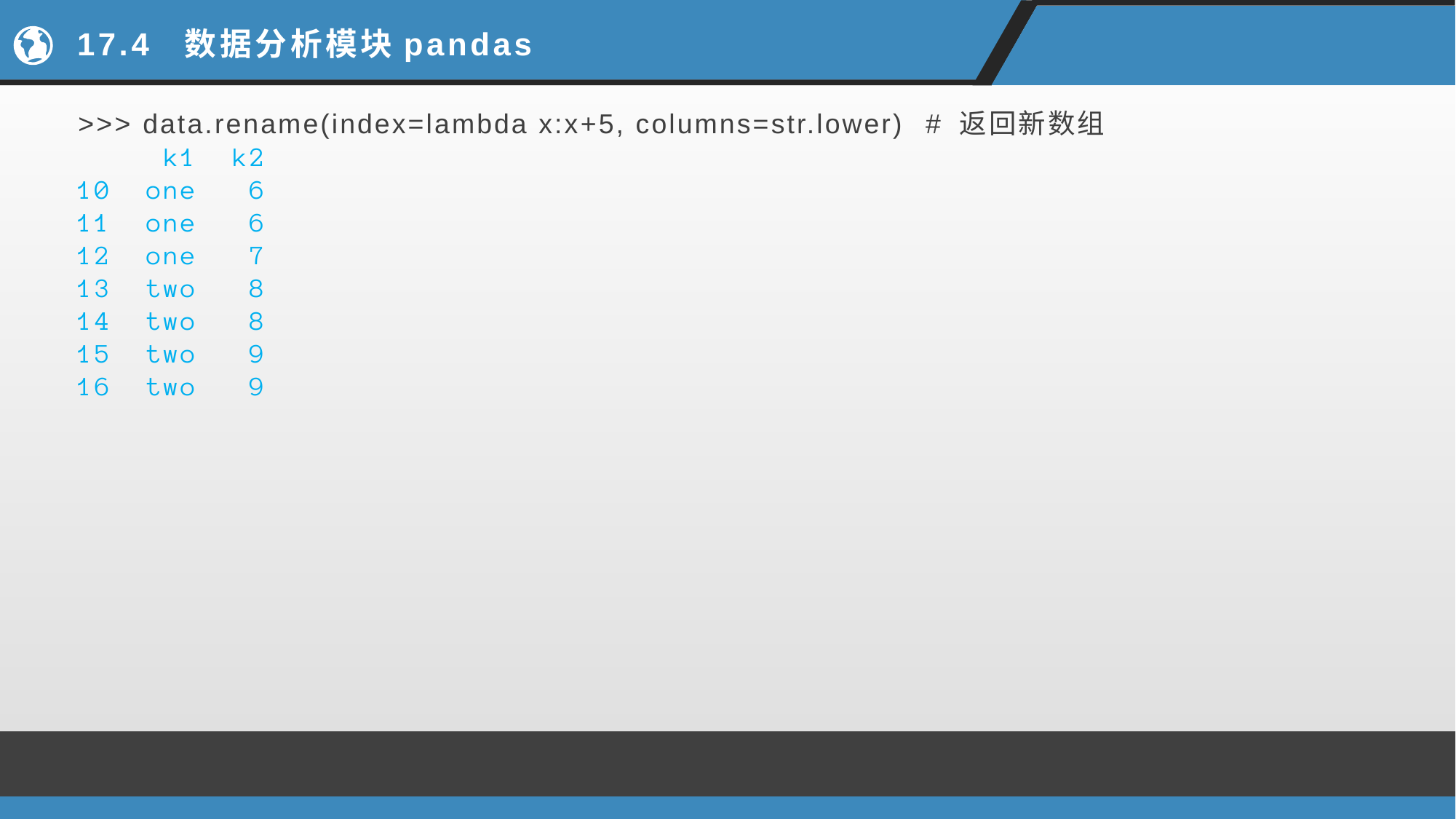

# 17.4  数据分析模块pandas

>>> data.rename(index=lambda x:x+5, columns=str.lower)  # 返回新数组
     k1  k2
10  one   6
11  one   6
12  one   7
13  two   8
14  two   8
15  two   9
16  two   9